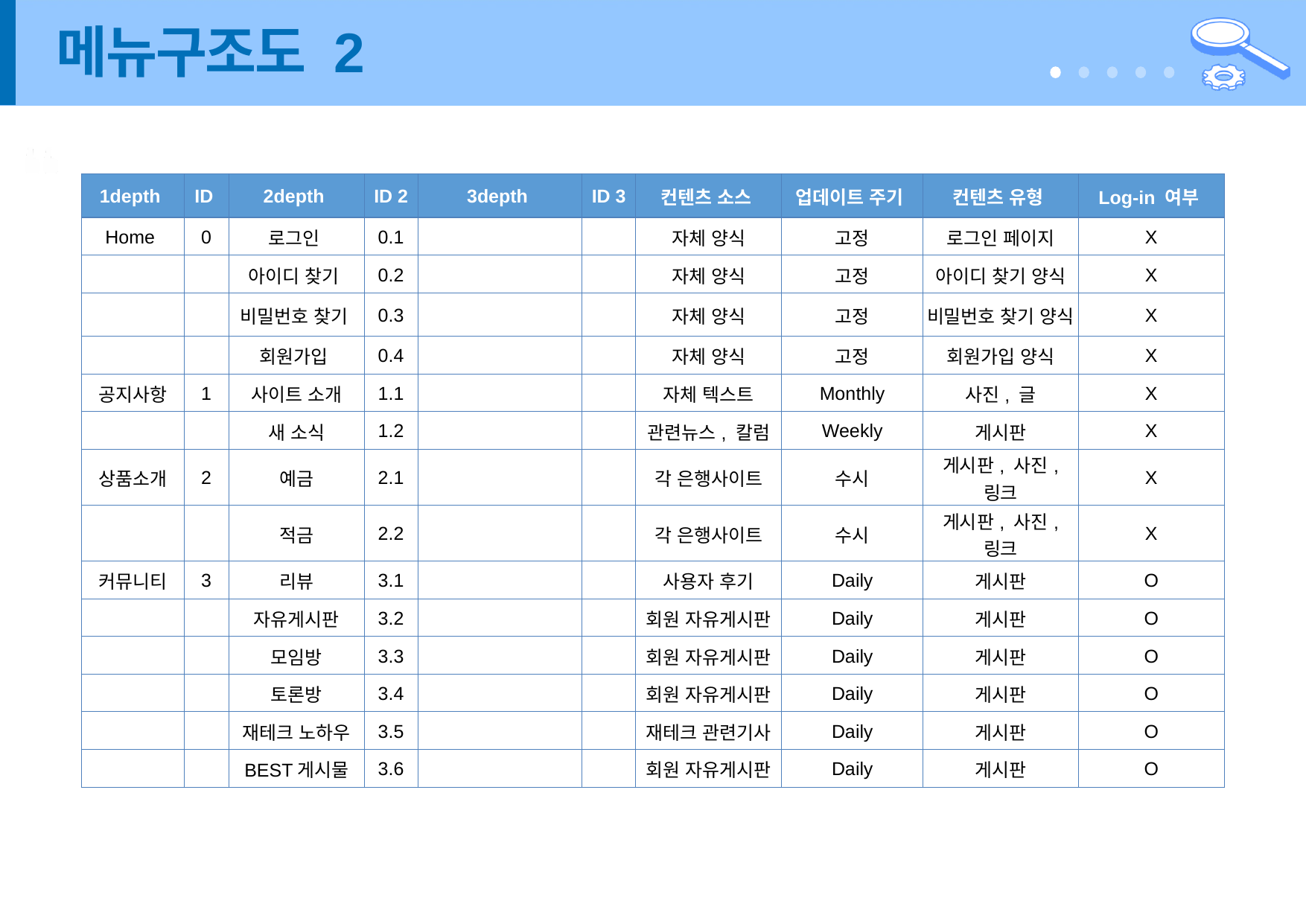

메뉴구조도 2
| 1depth | ID | 2depth | ID 2 | 3depth | ID 3 | 컨텐츠 소스 | 업데이트 주기 | 컨텐츠 유형 | Log-in 여부 |
| --- | --- | --- | --- | --- | --- | --- | --- | --- | --- |
| Home | 0 | 로그인 | 0.1 |  |  | 자체 양식 | 고정 | 로그인 페이지 | X |
|  |  | 아이디 찾기 | 0.2 |  |  | 자체 양식 | 고정 | 아이디 찾기 양식 | X |
|  |  | 비밀번호 찾기 | 0.3 |  |  | 자체 양식 | 고정 | 비밀번호 찾기 양식 | X |
|  |  | 회원가입 | 0.4 |  |  | 자체 양식 | 고정 | 회원가입 양식 | X |
| 공지사항 | 1 | 사이트 소개 | 1.1 |  |  | 자체 텍스트 | Monthly | 사진, 글 | X |
|  |  | 새 소식 | 1.2 |  |  | 관련뉴스, 칼럼 | Weekly | 게시판 | X |
| 상품소개 | 2 | 예금 | 2.1 |  |  | 각 은행사이트 | 수시 | 게시판, 사진, 링크 | X |
|  |  | 적금 | 2.2 |  |  | 각 은행사이트 | 수시 | 게시판, 사진, 링크 | X |
| 커뮤니티 | 3 | 리뷰 | 3.1 |  |  | 사용자 후기 | Daily | 게시판 | O |
|  |  | 자유게시판 | 3.2 |  |  | 회원 자유게시판 | Daily | 게시판 | O |
|  |  | 모임방 | 3.3 |  |  | 회원 자유게시판 | Daily | 게시판 | O |
|  |  | 토론방 | 3.4 |  |  | 회원 자유게시판 | Daily | 게시판 | O |
|  |  | 재테크 노하우 | 3.5 |  |  | 재테크 관련기사 | Daily | 게시판 | O |
|  |  | BEST게시물 | 3.6 |  |  | 회원 자유게시판 | Daily | 게시판 | O |